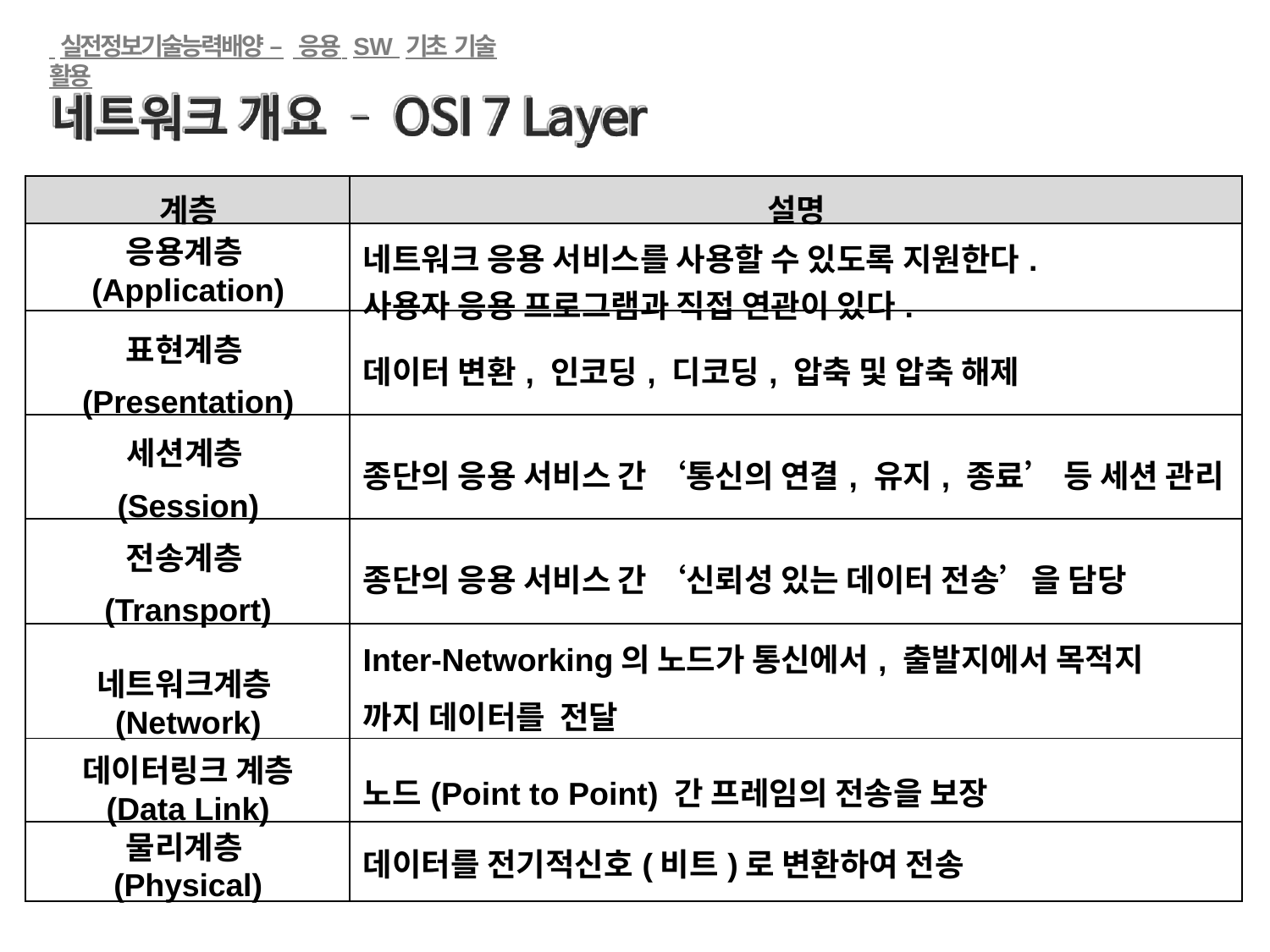

실전정보기술능력배양 – 응용 SW 기초 기술 활용

| 계층 | 설명 |
| --- | --- |
| 응용계층 (Application) | 네트워크 응용 서비스를 사용할 수 있도록 지원한다. 사용자 응용 프로그램과 직접 연관이 있다. |
| 표현계층 (Presentation) | 데이터 변환, 인코딩, 디코딩, 압축 및 압축 해제 |
| 세션계층 (Session) | 종단의 응용 서비스 간 ‘통신의 연결, 유지, 종료’ 등 세션 관리 |
| 전송계층 (Transport) | 종단의 응용 서비스 간 ‘신뢰성 있는 데이터 전송’을 담당 |
| 네트워크계층 (Network) | Inter-Networking의 노드가 통신에서, 출발지에서 목적지 까지 데이터를 전달 |
| 데이터링크 계층 (Data Link) | 노드(Point to Point) 간 프레임의 전송을 보장 |
| 물리계층 (Physical) | 데이터를 전기적신호(비트)로 변환하여 전송 |
김윤수 (kchris000@gmail.com)
334